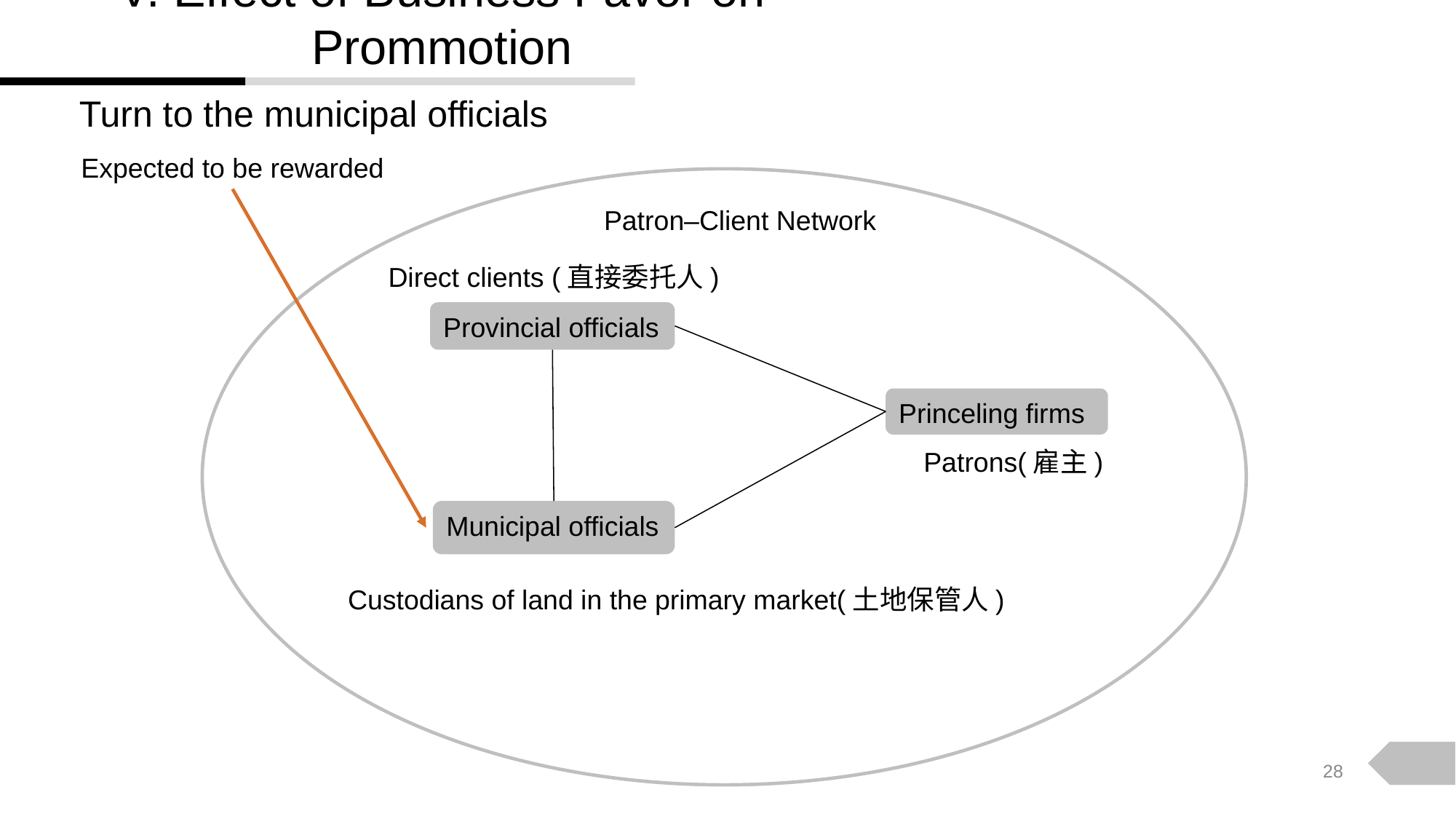

V. Effect of Business Favor on Prommotion

Turn to the municipal officials
Expected to be rewarded

Patron–Client Network
Direct clients (直接委托人)
Provincial officials
Princeling firms
Patrons(雇主)
Municipal officials
Custodians of land in the primary market(土地保管人)

28